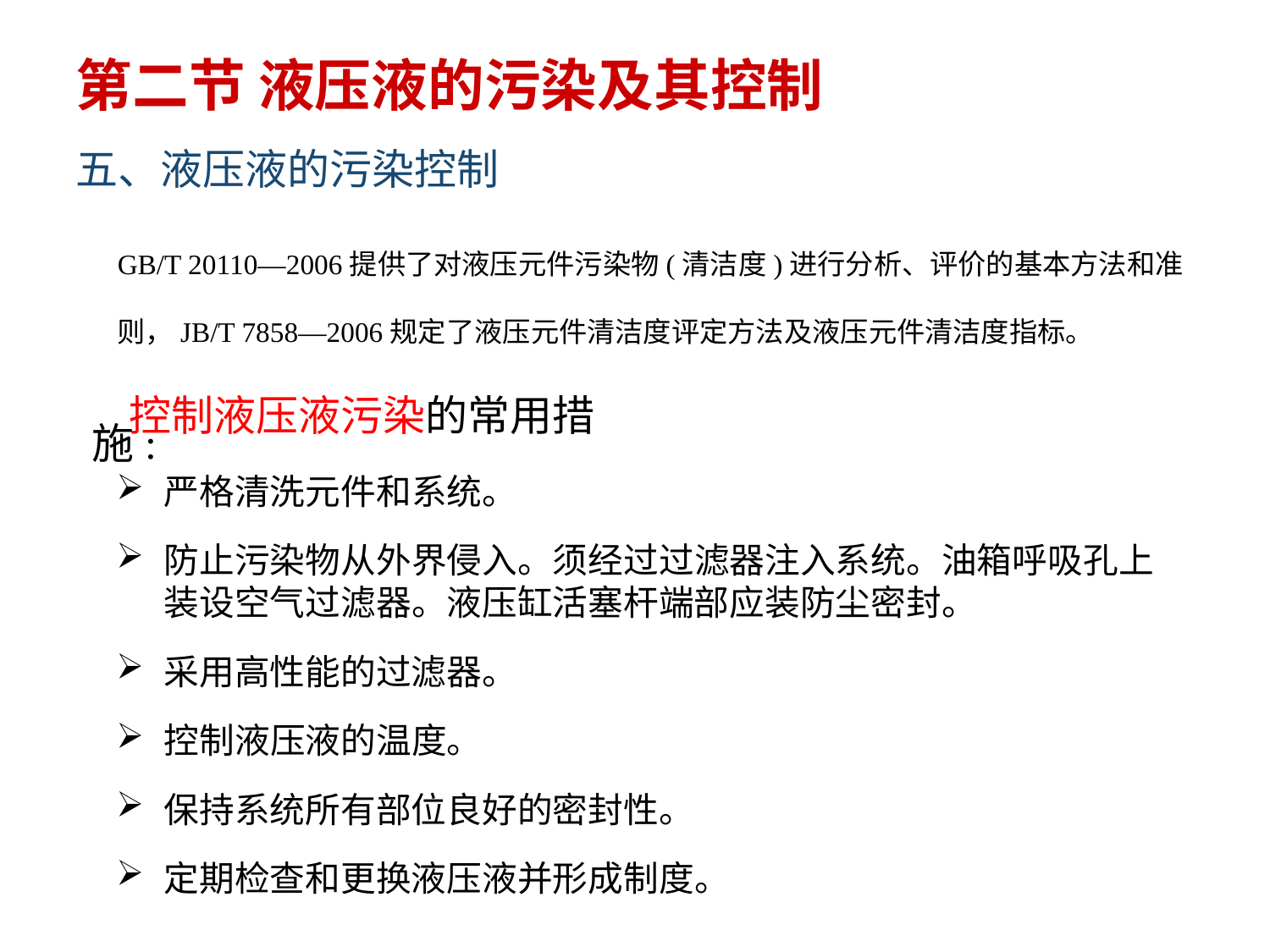

第二节 液压液的污染及其控制
五、液压液的污染控制
GB/T 20110—2006提供了对液压元件污染物(清洁度)进行分析、评价的基本方法和准则，JB/T 7858—2006规定了液压元件清洁度评定方法及液压元件清洁度指标。
控制液压液污染的常用措施:
严格清洗元件和系统。
防止污染物从外界侵入。须经过过滤器注入系统。油箱呼吸孔上装设空气过滤器。液压缸活塞杆端部应装防尘密封。
采用高性能的过滤器。
控制液压液的温度。
保持系统所有部位良好的密封性。
定期检查和更换液压液并形成制度。